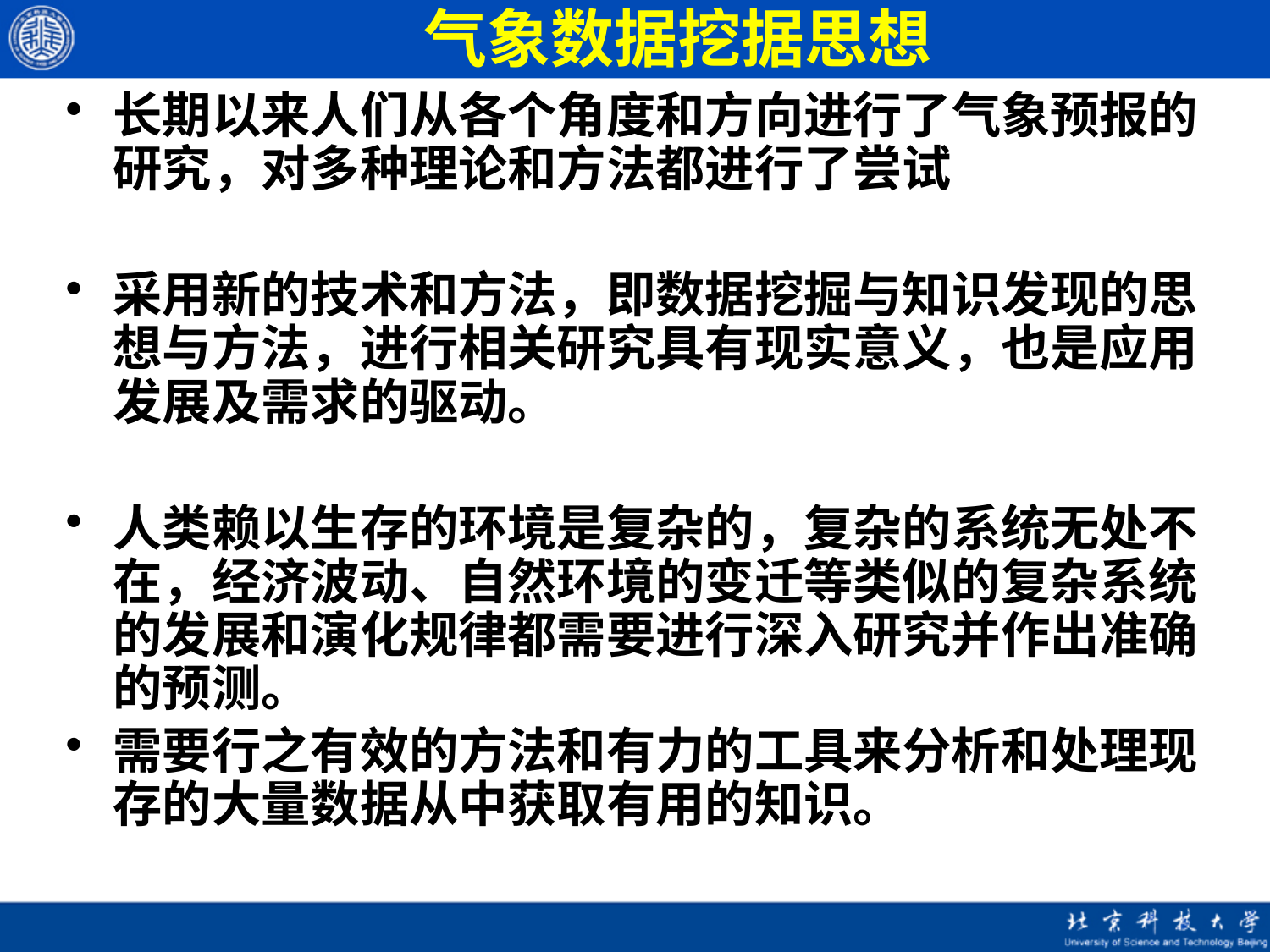

# 气象数据挖据思想
长期以来人们从各个角度和方向进行了气象预报的研究，对多种理论和方法都进行了尝试

采用新的技术和方法，即数据挖掘与知识发现的思想与方法，进行相关研究具有现实意义，也是应用发展及需求的驱动。

人类赖以生存的环境是复杂的，复杂的系统无处不在，经济波动、自然环境的变迁等类似的复杂系统的发展和演化规律都需要进行深入研究并作出准确的预测。
需要行之有效的方法和有力的工具来分析和处理现存的大量数据从中获取有用的知识。